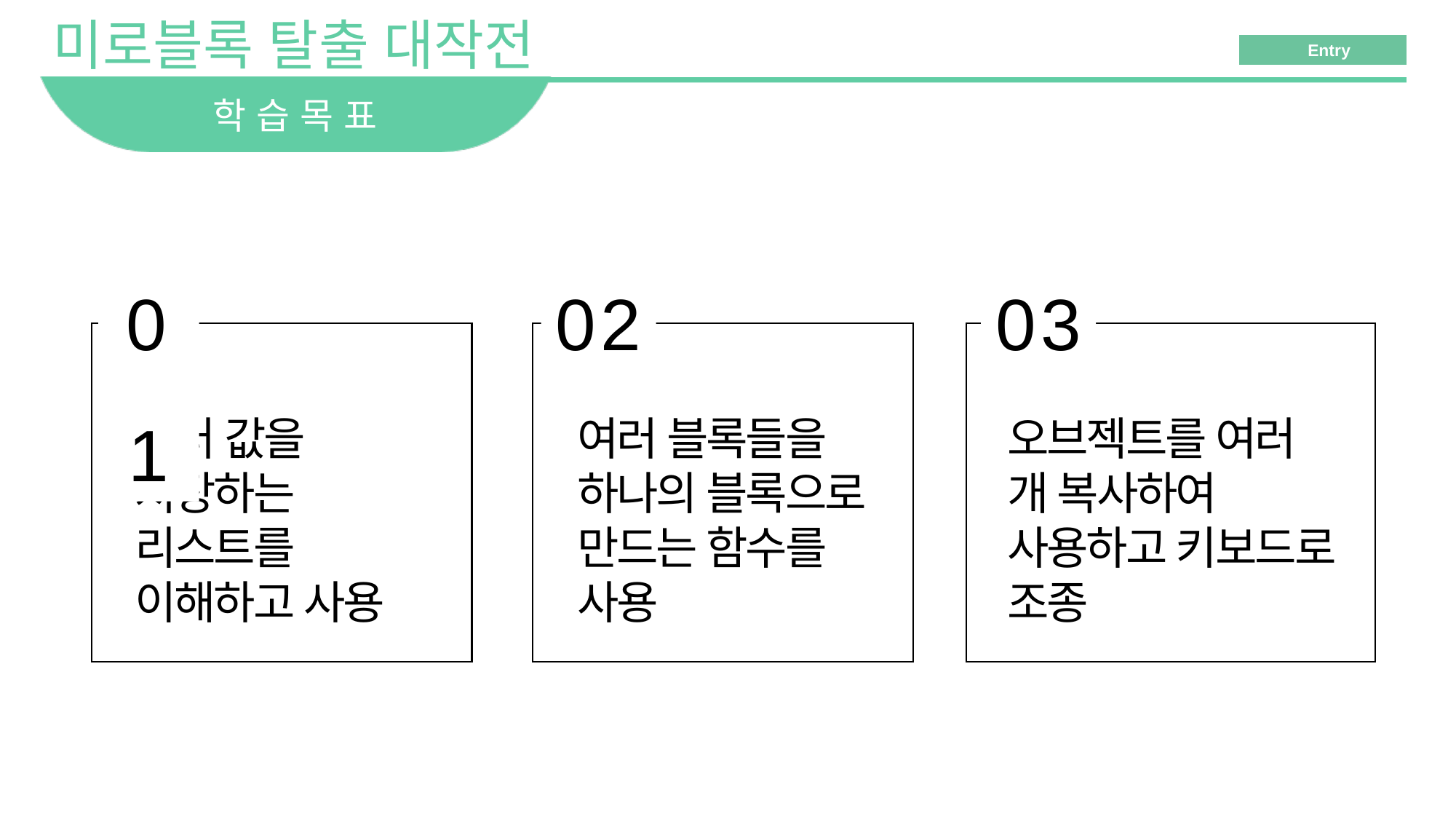

# 학 습 목 표
03
01
02

여러 값을 저장하는 리스트를 이해하고 사용
여러 블록들을 하나의 블록으로 만드는 함수를 사용
오브젝트를 여러 개 복사하여 사용하고 키보드로 조종